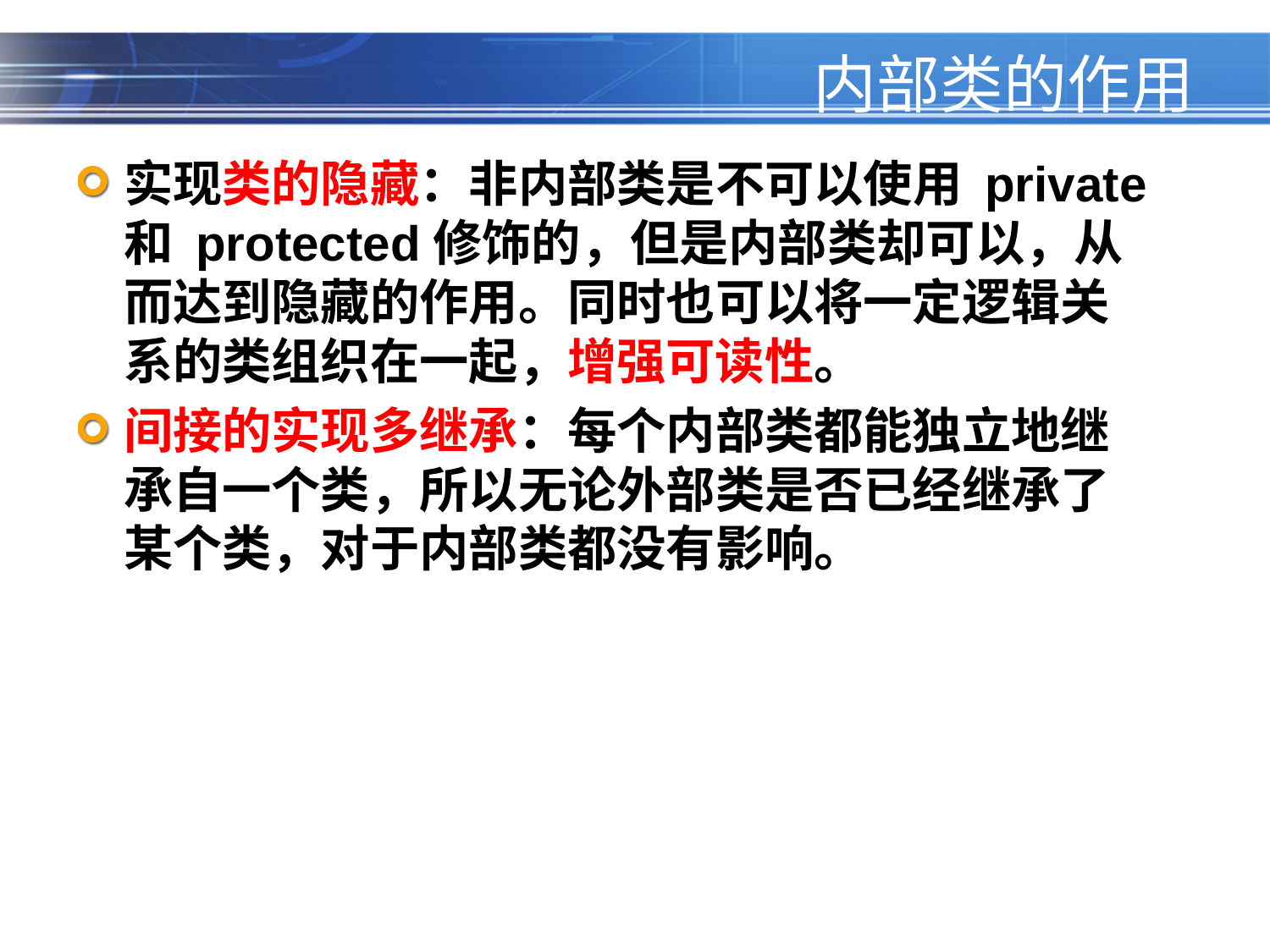

# 内部类的作用
实现类的隐藏：非内部类是不可以使用 private和 protected修饰的，但是内部类却可以，从而达到隐藏的作用。同时也可以将一定逻辑关系的类组织在一起，增强可读性。
间接的实现多继承：每个内部类都能独立地继承自一个类，所以无论外部类是否已经继承了某个类，对于内部类都没有影响。